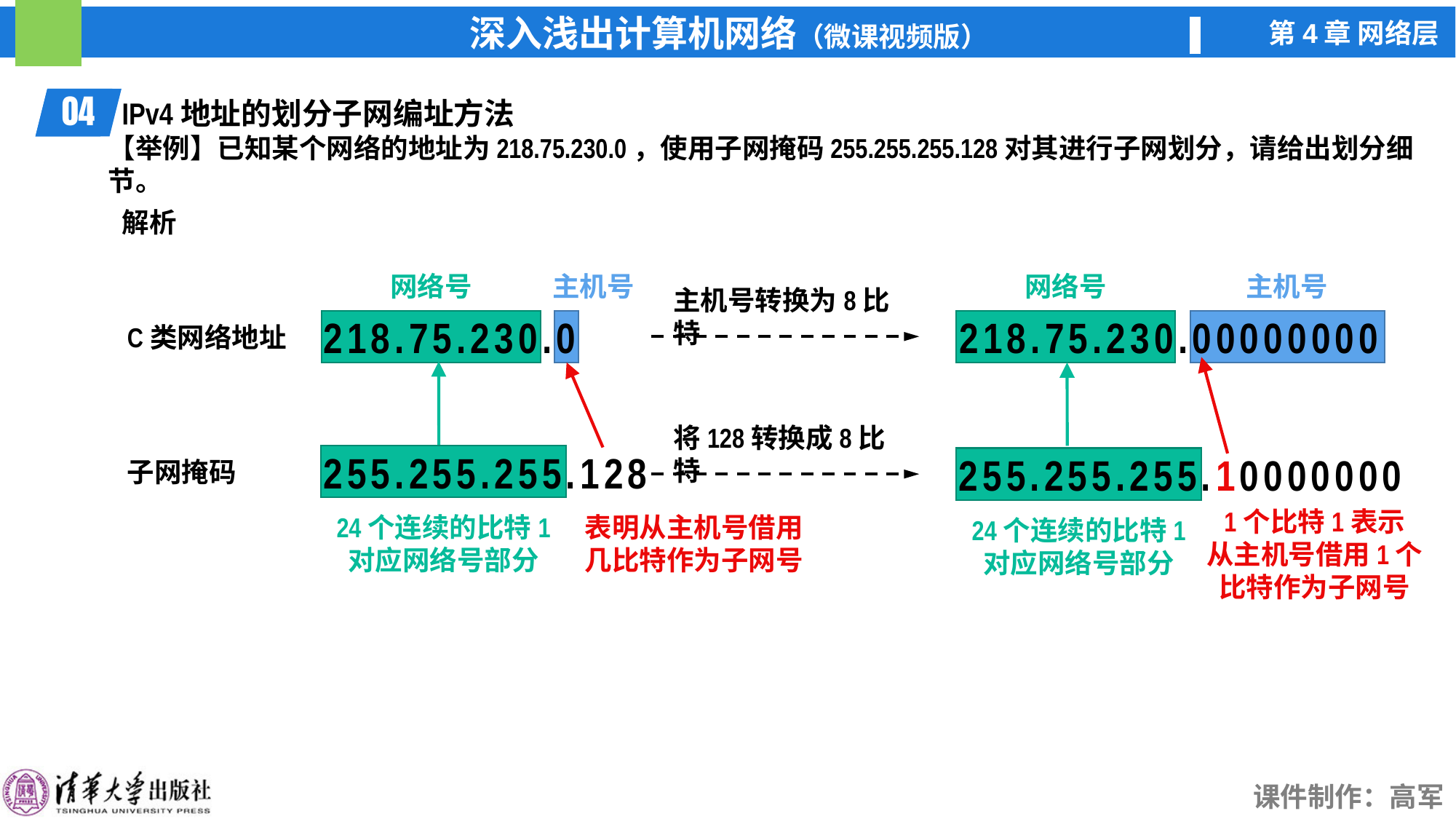

01
IPv4地址的划分子网编址方法
04
【举例】已知某个网络的地址为218.75.230.0，使用子网掩码255.255.255.128对其进行子网划分，请给出划分细节。
解析
网络号
主机号

网络号

主机号

主机号转换为8比特

218.75.230.00000000
218.75.230.0
C类网络地址
将128转换成8比特

255.255.255.10000000
24个连续的比特1
对应网络号部分

24个连续的比特1
对应网络号部分
子网掩码
255.255.255.128
1个比特1表示
从主机号借用1个
比特作为子网号
表明从主机号借用
几比特作为子网号